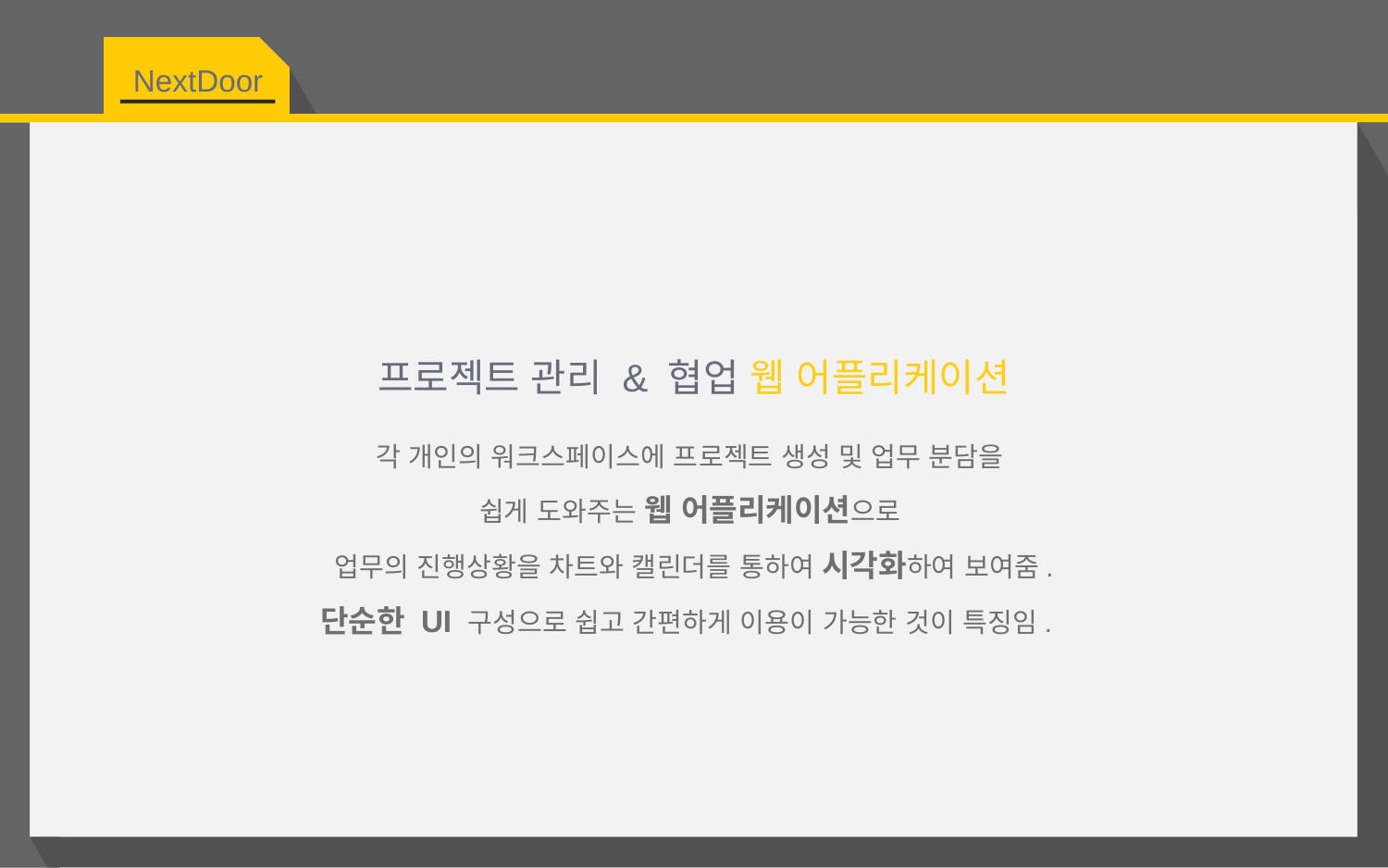

NextDoor
프로젝트 관리 & 협업 웹 어플리케이션
각 개인의 워크스페이스에 프로젝트 생성 및 업무 분담을
쉽게 도와주는 웹 어플리케이션으로
업무의 진행상황을 차트와 캘린더를 통하여 시각화하여 보여줌.
단순한 UI 구성으로 쉽고 간편하게 이용이 가능한 것이 특징임.